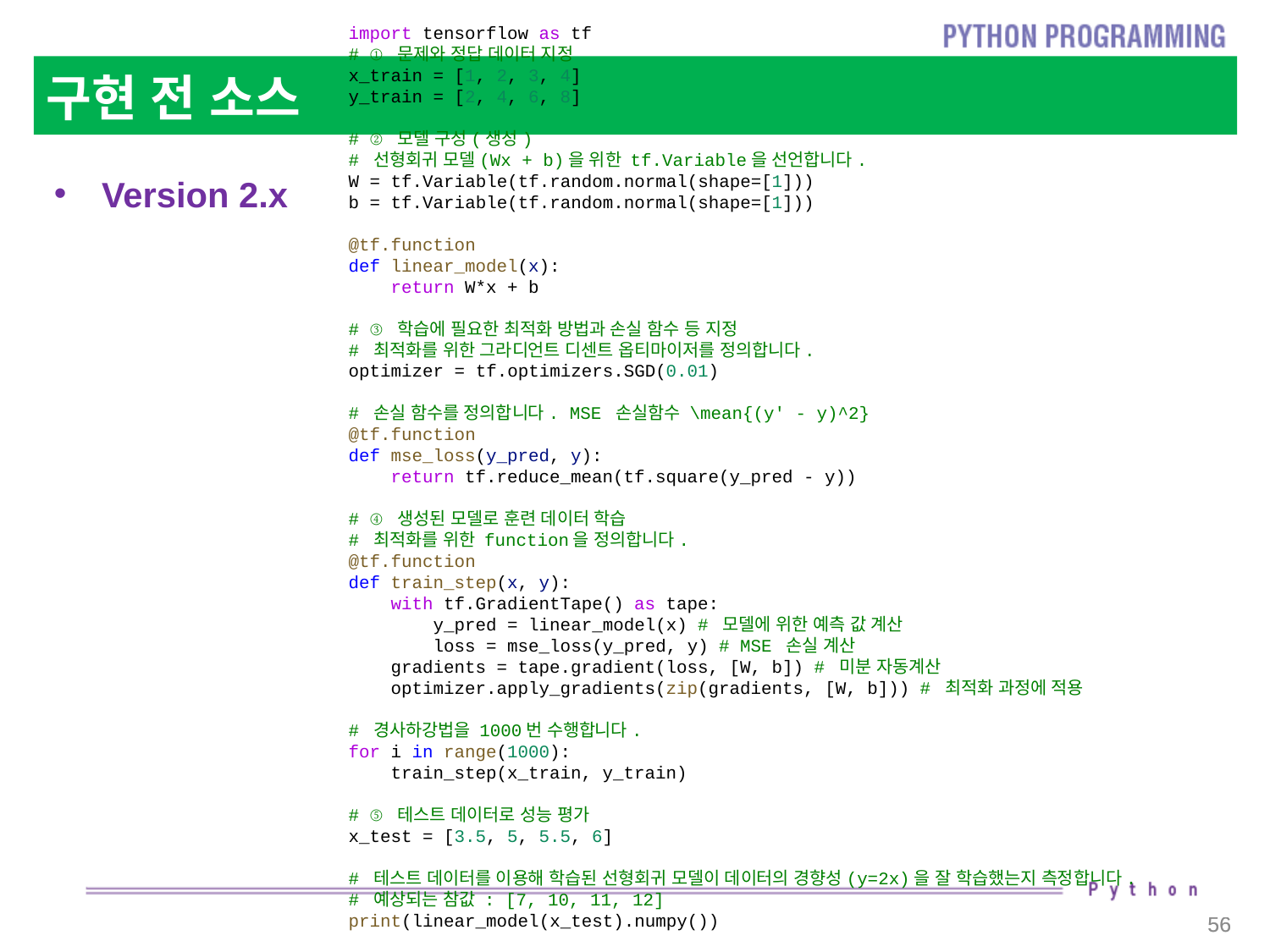

import tensorflow as tf
# ① 문제와 정답 데이터 지정
x_train = [1, 2, 3, 4]
y_train = [2, 4, 6, 8]
# ② 모델 구성(생성)
# 선형회귀 모델(Wx + b)을 위한 tf.Variable을 선언합니다.
W = tf.Variable(tf.random.normal(shape=[1]))
b = tf.Variable(tf.random.normal(shape=[1]))
@tf.function
def linear_model(x):
    return W*x + b
# ③ 학습에 필요한 최적화 방법과 손실 함수 등 지정
# 최적화를 위한 그라디언트 디센트 옵티마이저를 정의합니다.
optimizer = tf.optimizers.SGD(0.01)
# 손실 함수를 정의합니다. MSE 손실함수 \mean{(y' - y)^2}
@tf.function
def mse_loss(y_pred, y):
    return tf.reduce_mean(tf.square(y_pred - y))
# ④ 생성된 모델로 훈련 데이터 학습
# 최적화를 위한 function을 정의합니다.
@tf.function
def train_step(x, y):
    with tf.GradientTape() as tape:
        y_pred = linear_model(x) # 모델에 위한 예측 값 계산
        loss = mse_loss(y_pred, y) # MSE 손실 계산
    gradients = tape.gradient(loss, [W, b]) # 미분 자동계산
    optimizer.apply_gradients(zip(gradients, [W, b])) # 최적화 과정에 적용
# 경사하강법을 1000번 수행합니다.
for i in range(1000):
    train_step(x_train, y_train)
# ⑤ 테스트 데이터로 성능 평가
x_test = [3.5, 5, 5.5, 6]
# 테스트 데이터를 이용해 학습된 선형회귀 모델이 데이터의 경향성(y=2x)을 잘 학습했는지 측정합니다.
# 예상되는 참값 : [7, 10, 11, 12]
print(linear_model(x_test).numpy())
# 구현 전 소스
Version 2.x
56